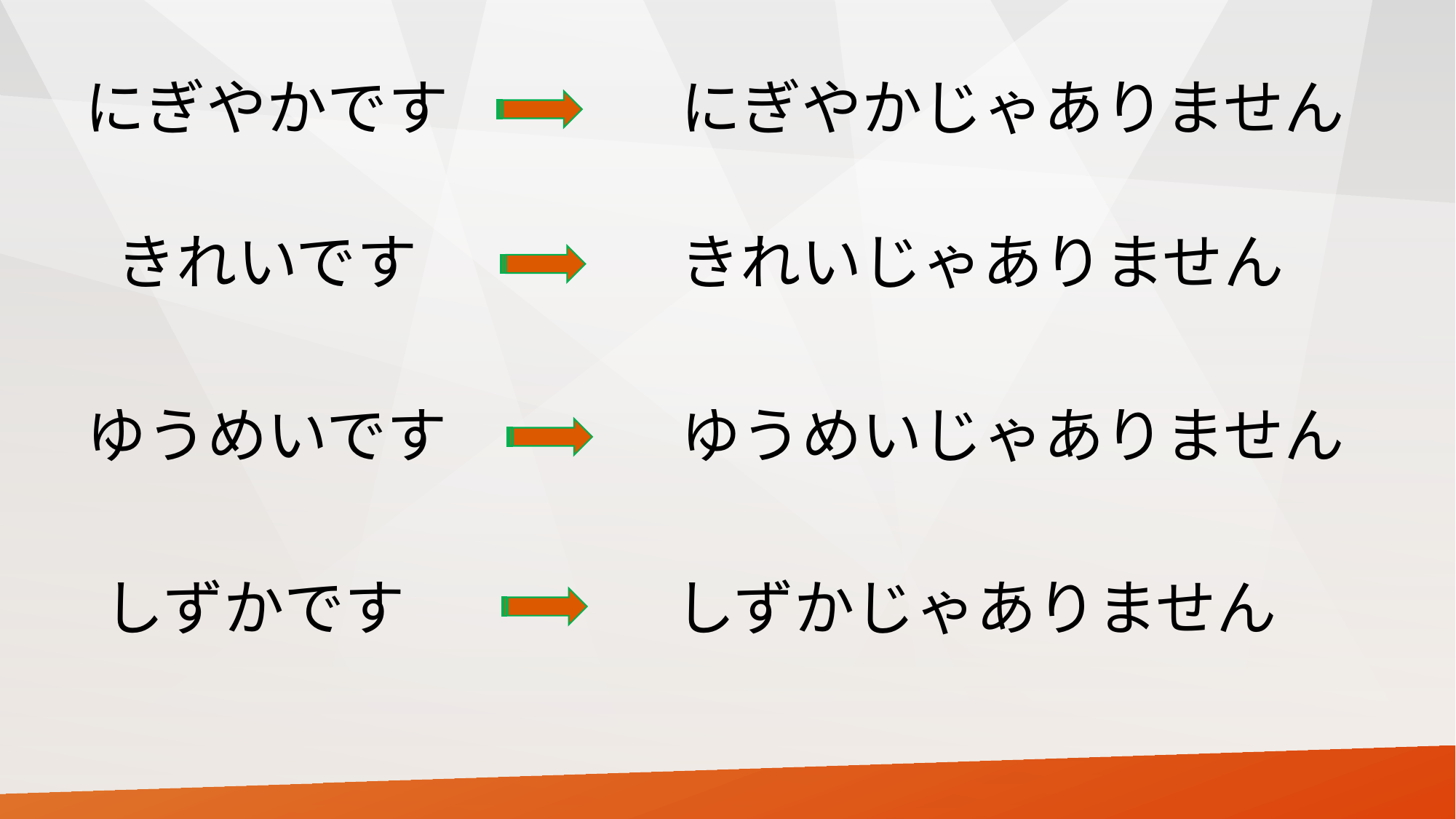

にぎやかです
にぎやかじゃありません

きれいです
きれいじゃありません

ゆうめいです
ゆうめいじゃありません

しずかです
しずかじゃありません